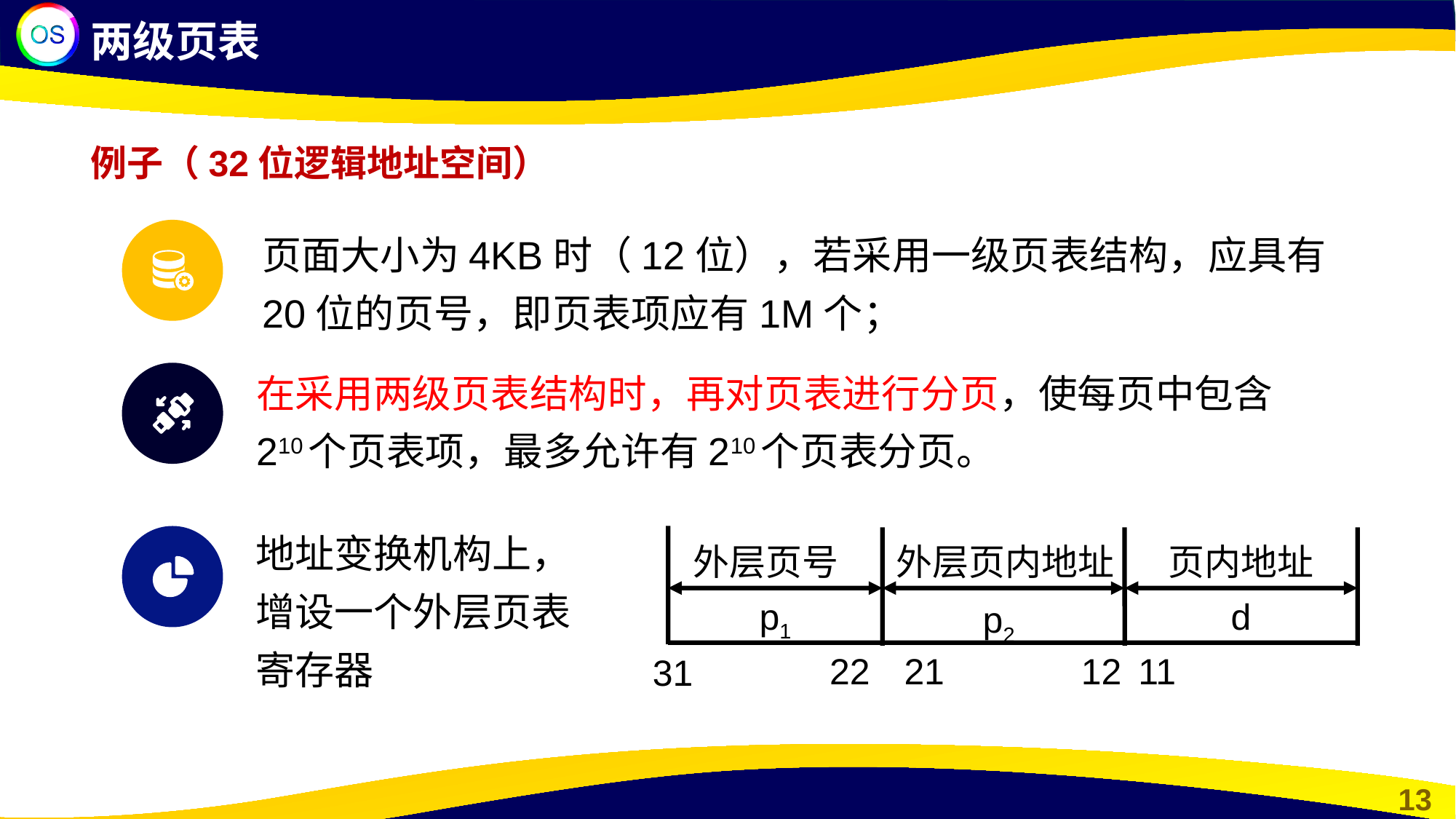

两级页表
例子（32位逻辑地址空间）
页面大小为4KB时（12位），若采用一级页表结构，应具有20位的页号，即页表项应有1M个；

在采用两级页表结构时，再对页表进行分页，使每页中包含210个页表项，最多允许有210个页表分页。

地址变换机构上，增设一个外层页表寄存器

外层页号
外层页内地址
页内地址

p1

d
p2

22
21
12
11
31